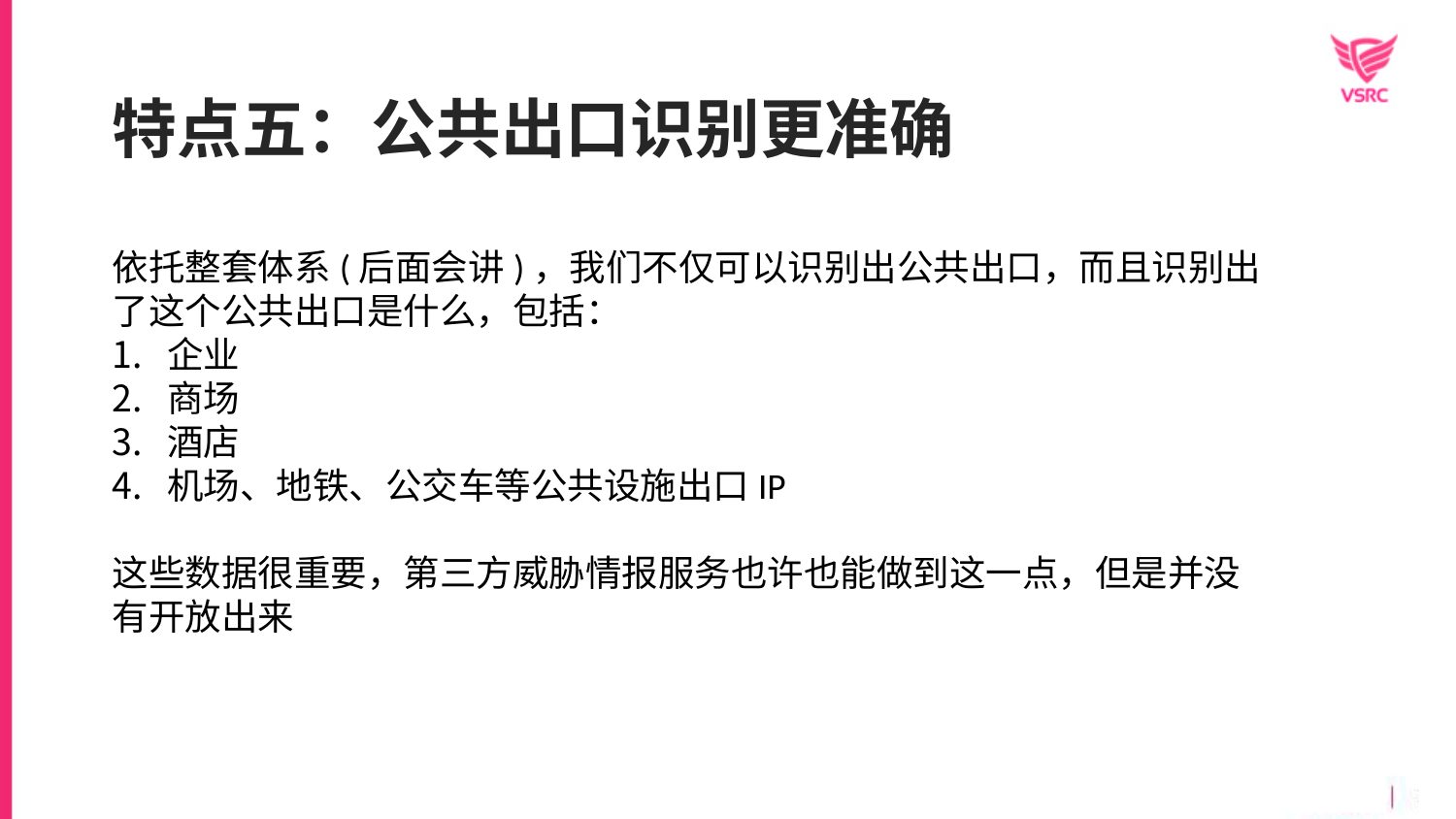

特点五：公共出口识别更准确
依托整套体系(后面会讲)，我们不仅可以识别出公共出口，而且识别出了这个公共出口是什么，包括：
企业
商场
酒店
机场、地铁、公交车等公共设施出口IP

这些数据很重要，第三方威胁情报服务也许也能做到这一点，但是并没有开放出来